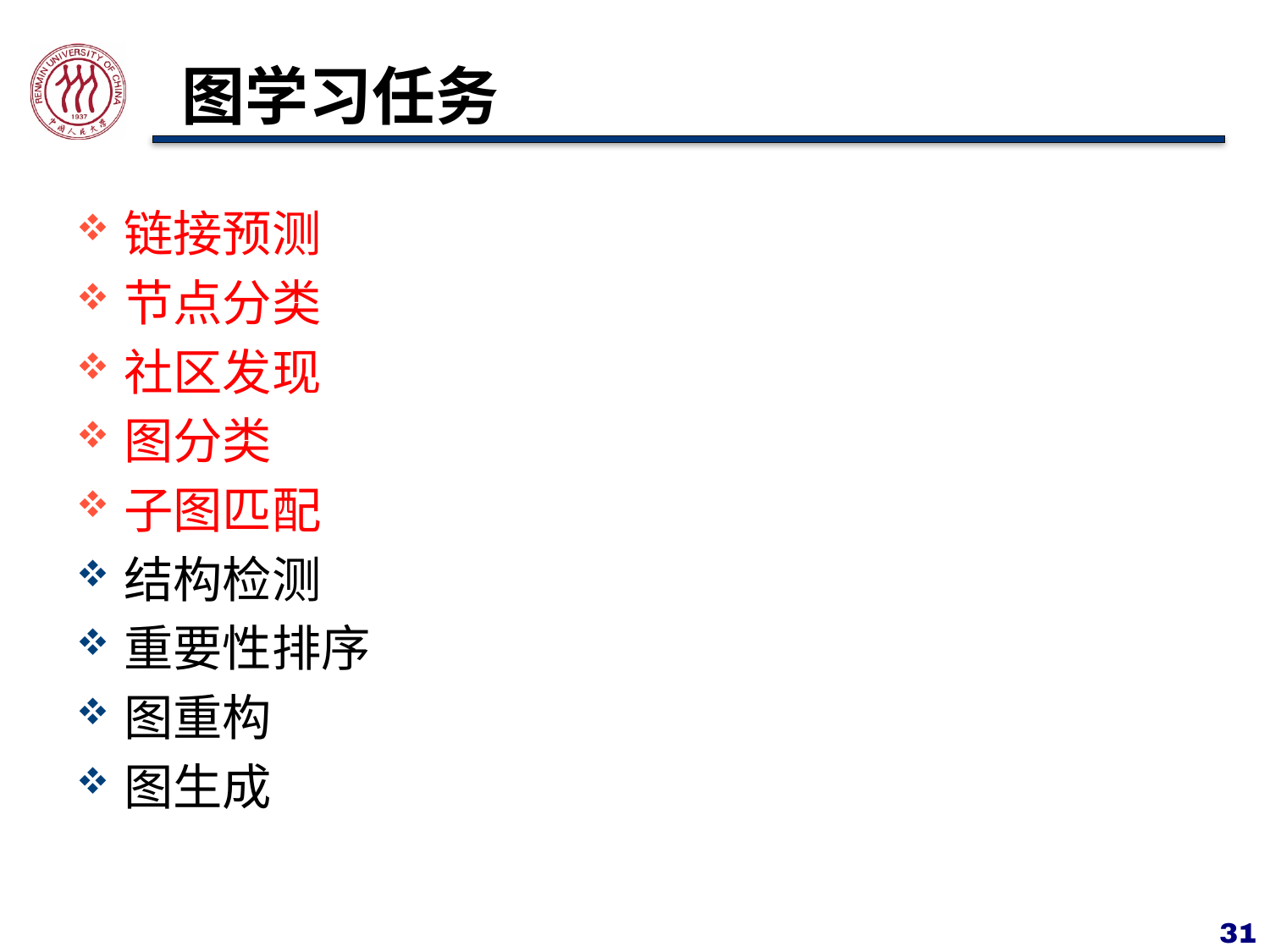

# 图学习任务
链接预测
节点分类
社区发现
图分类
子图匹配
结构检测
重要性排序
图重构
图生成